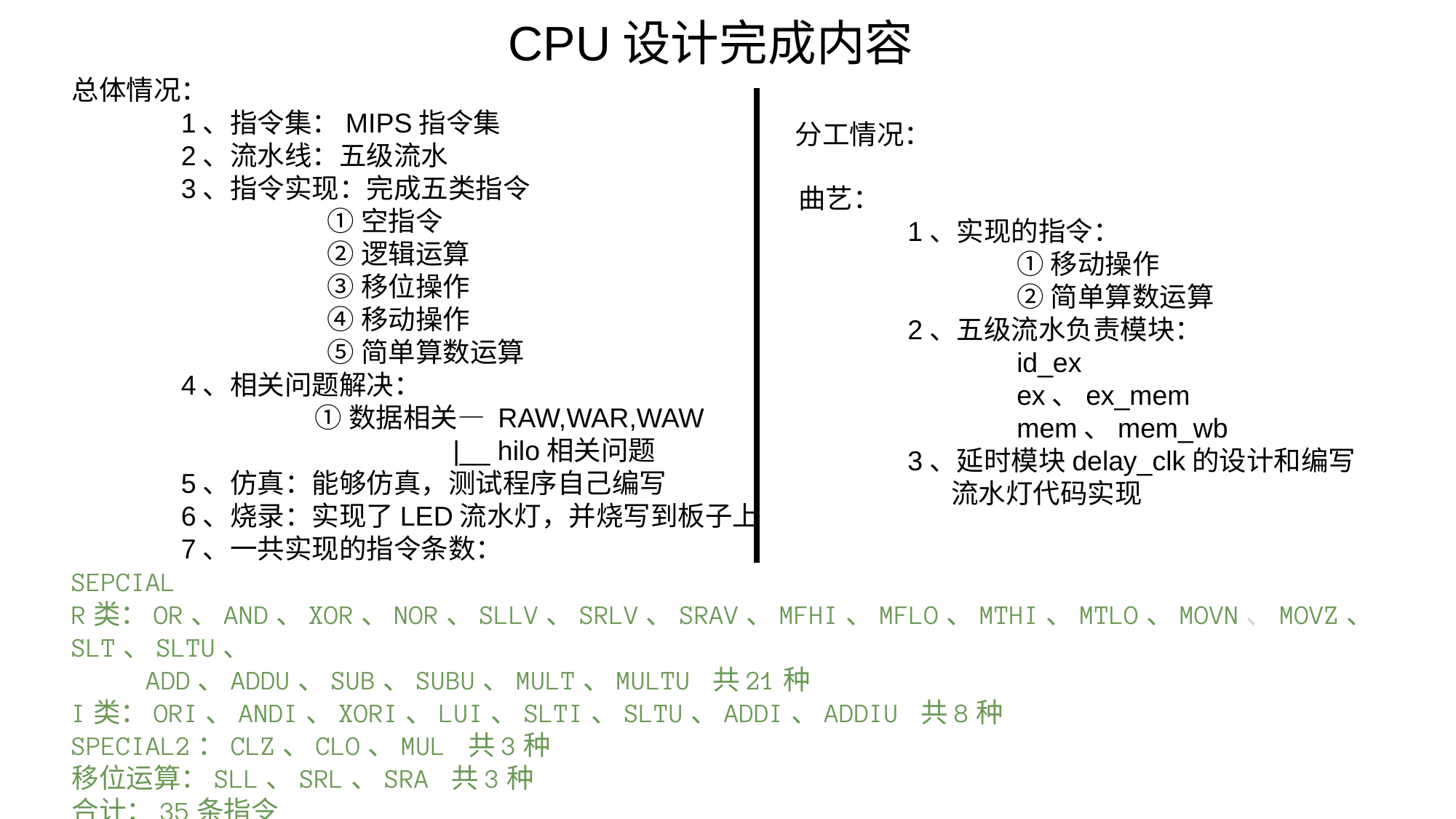

CPU设计完成内容
总体情况：
	1、指令集：MIPS指令集
	2、流水线：五级流水
	3、指令实现：完成五类指令
		      ①空指令
		      ②逻辑运算
		      ③移位操作
		      ④移动操作
		      ⑤简单算数运算
	4、相关问题解决：
		    ①数据相关— RAW,WAR,WAW
			       |__ hilo相关问题
	5、仿真：能够仿真，测试程序自己编写
	6、烧录：实现了LED流水灯，并烧写到板子上
	7、一共实现的指令条数：
SEPCIAL
R类：OR、AND、XOR、NOR、SLLV、SRLV、SRAV、MFHI、MFLO、MTHI、MTLO、MOVN、MOVZ、SLT、SLTU、
     ADD、ADDU、SUB、SUBU、MULT、MULTU 共21种
I类：ORI、ANDI、XORI、LUI、SLTI、SLTU、ADDI、ADDIU 共8种
SPECIAL2：CLZ、CLO、MUL 共3种
移位运算：SLL、SRL、SRA 共3种
合计：35条指令

分工情况：
曲艺：
	1、实现的指令：
		①移动操作
		②简单算数运算
	2、五级流水负责模块：
		id_ex
		ex、ex_mem
		mem、mem_wb
	3、延时模块delay_clk的设计和编写
	      流水灯代码实现